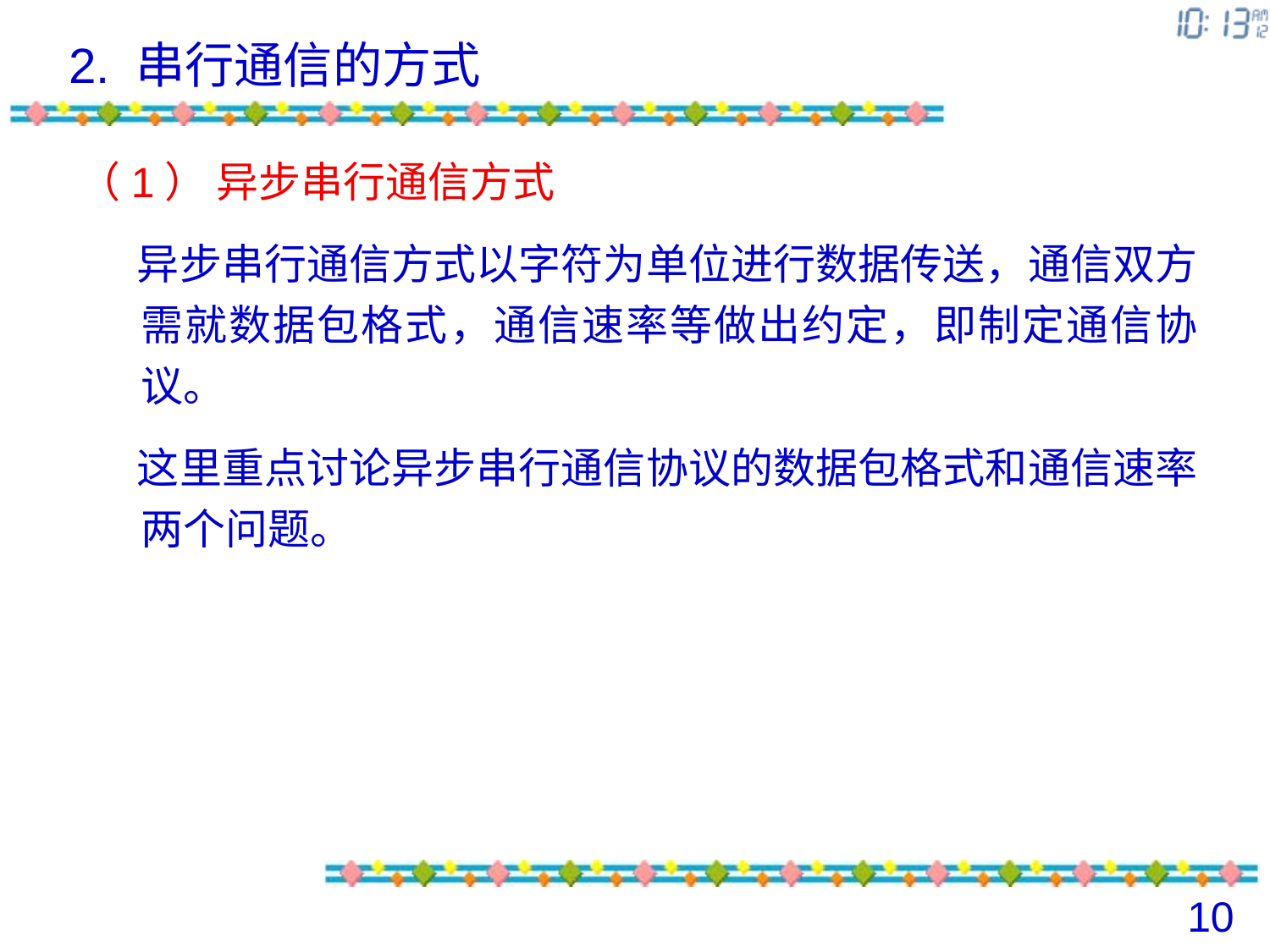

2. 串行通信的方式
（1） 异步串行通信方式
     异步串行通信方式以字符为单位进行数据传送，通信双方需就数据包格式，通信速率等做出约定，即制定通信协议。
     这里重点讨论异步串行通信协议的数据包格式和通信速率两个问题。